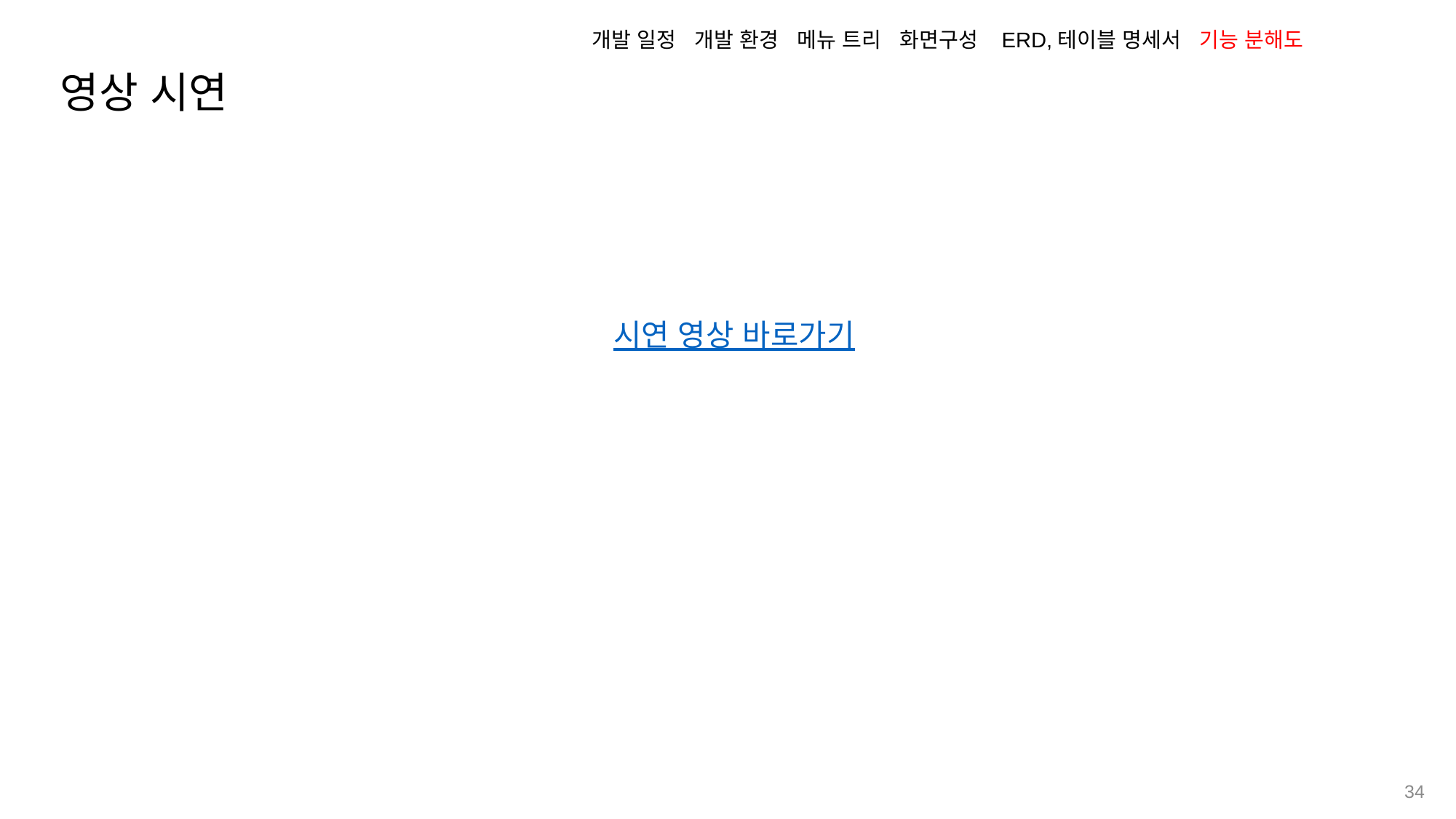

영상 시연

시연 영상 바로가기
개발 일정   개발 환경   메뉴 트리   화면구성   ERD,테이블 명세서   기능 분해도
34